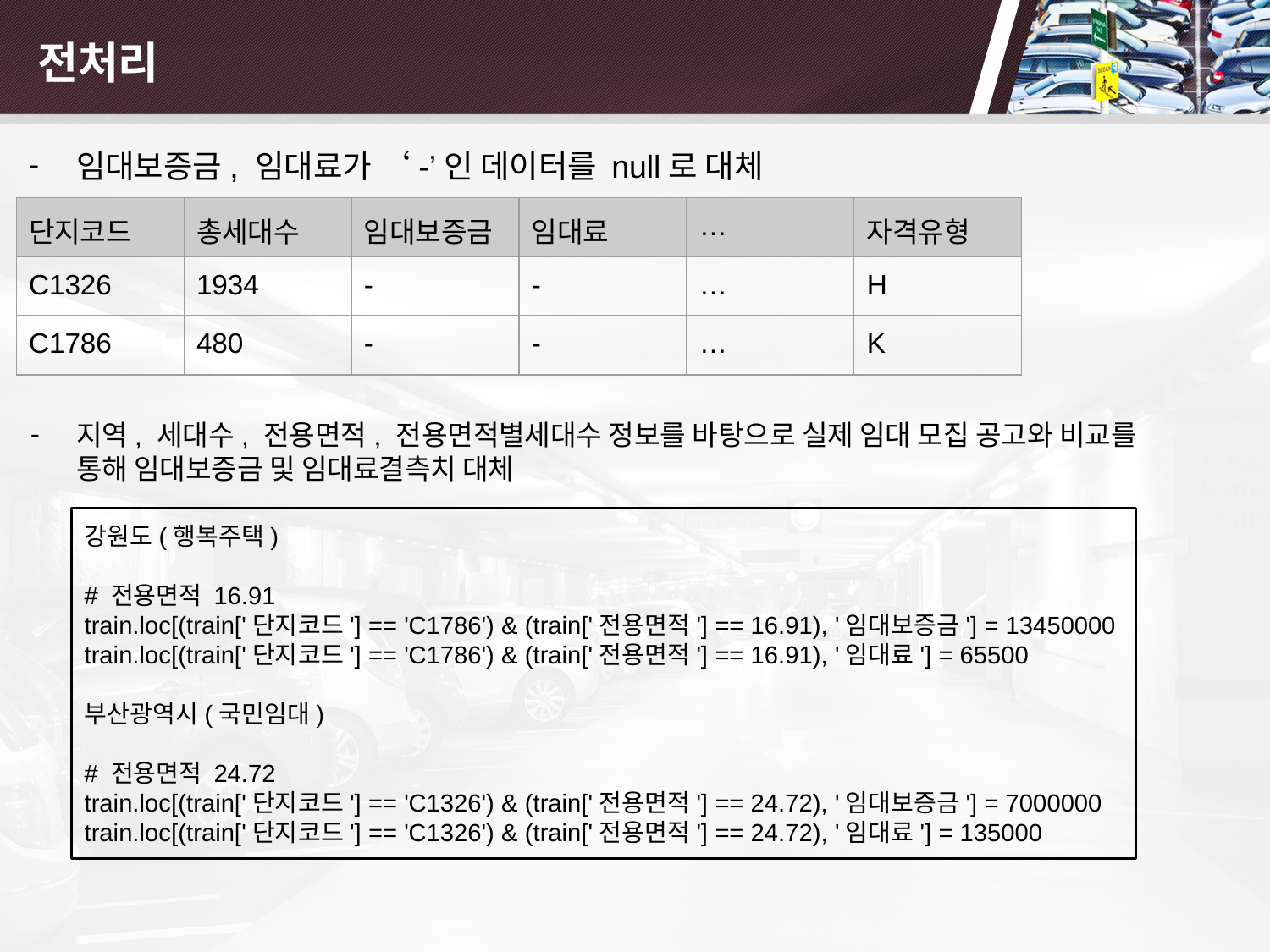

# 전처리
임대보증금, 임대료가 ‘-’인 데이터를 null로 대체
| 단지코드 | 총세대수 | 임대보증금 | 임대료 | … | 자격유형 |
| --- | --- | --- | --- | --- | --- |
| C1326 | 1934 | - | - | … | H |
| C1786 | 480 | - | - | … | K |
지역, 세대수, 전용면적, 전용면적별세대수 정보를 바탕으로 실제 임대 모집 공고와 비교를 통해 임대보증금 및 임대료결측치 대체
강원도(행복주택)

# 전용면적 16.91
train.loc[(train['단지코드'] == 'C1786') & (train['전용면적'] == 16.91), '임대보증금'] = 13450000
train.loc[(train['단지코드'] == 'C1786') & (train['전용면적'] == 16.91), '임대료'] = 65500

부산광역시(국민임대)

# 전용면적 24.72
train.loc[(train['단지코드'] == 'C1326') & (train['전용면적'] == 24.72), '임대보증금'] = 7000000
train.loc[(train['단지코드'] == 'C1326') & (train['전용면적'] == 24.72), '임대료'] = 135000